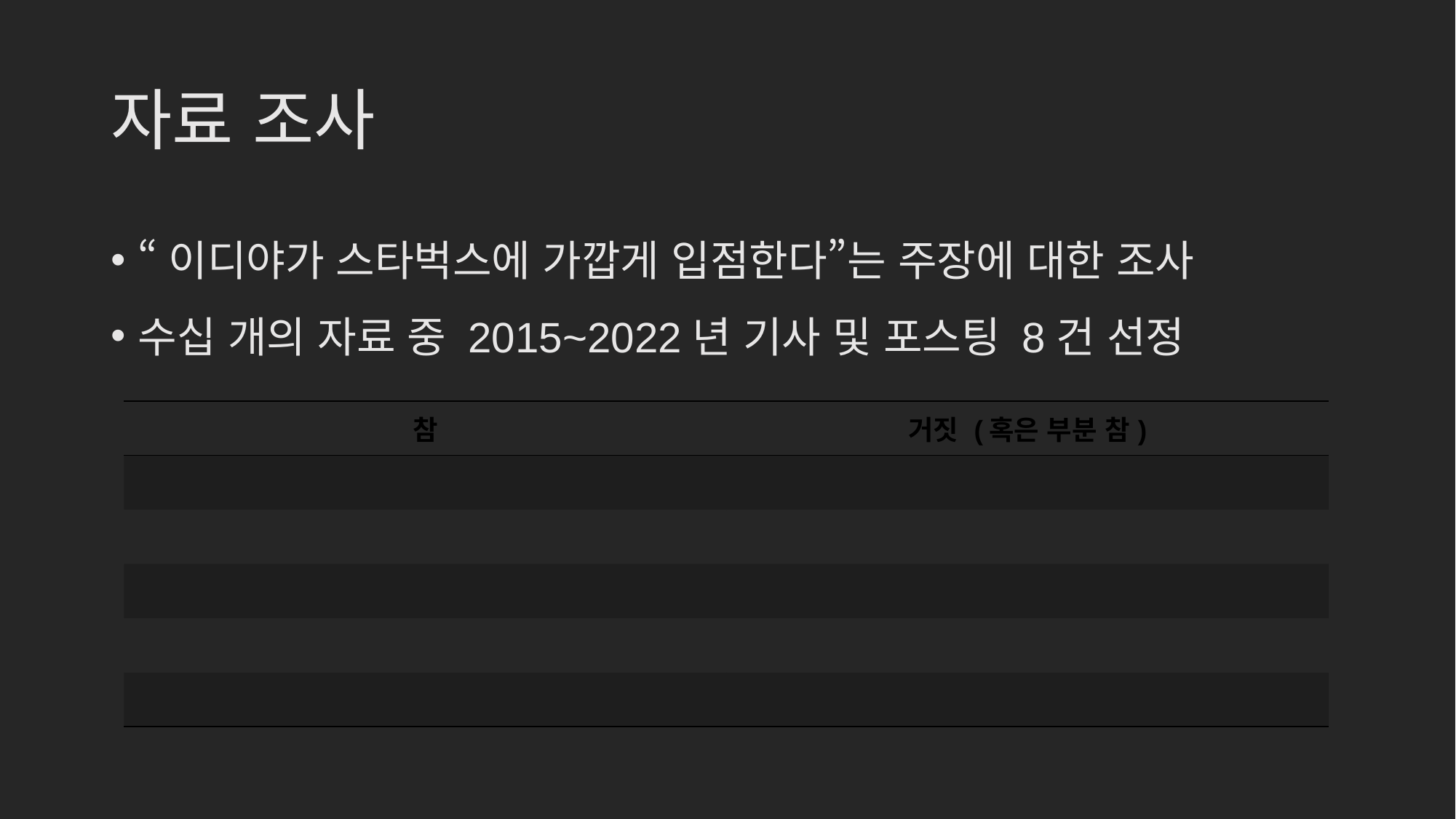

# 자료 조사
“이디야가 스타벅스에 가깝게 입점한다”는 주장에 대한 조사
수십 개의 자료 중 2015~2022년 기사 및 포스팅 8건 선정
| 참 | 거짓 (혹은 부분 참) |
| --- | --- |
|  |  |
|  |  |
|  |  |
|  |  |
|  |  |